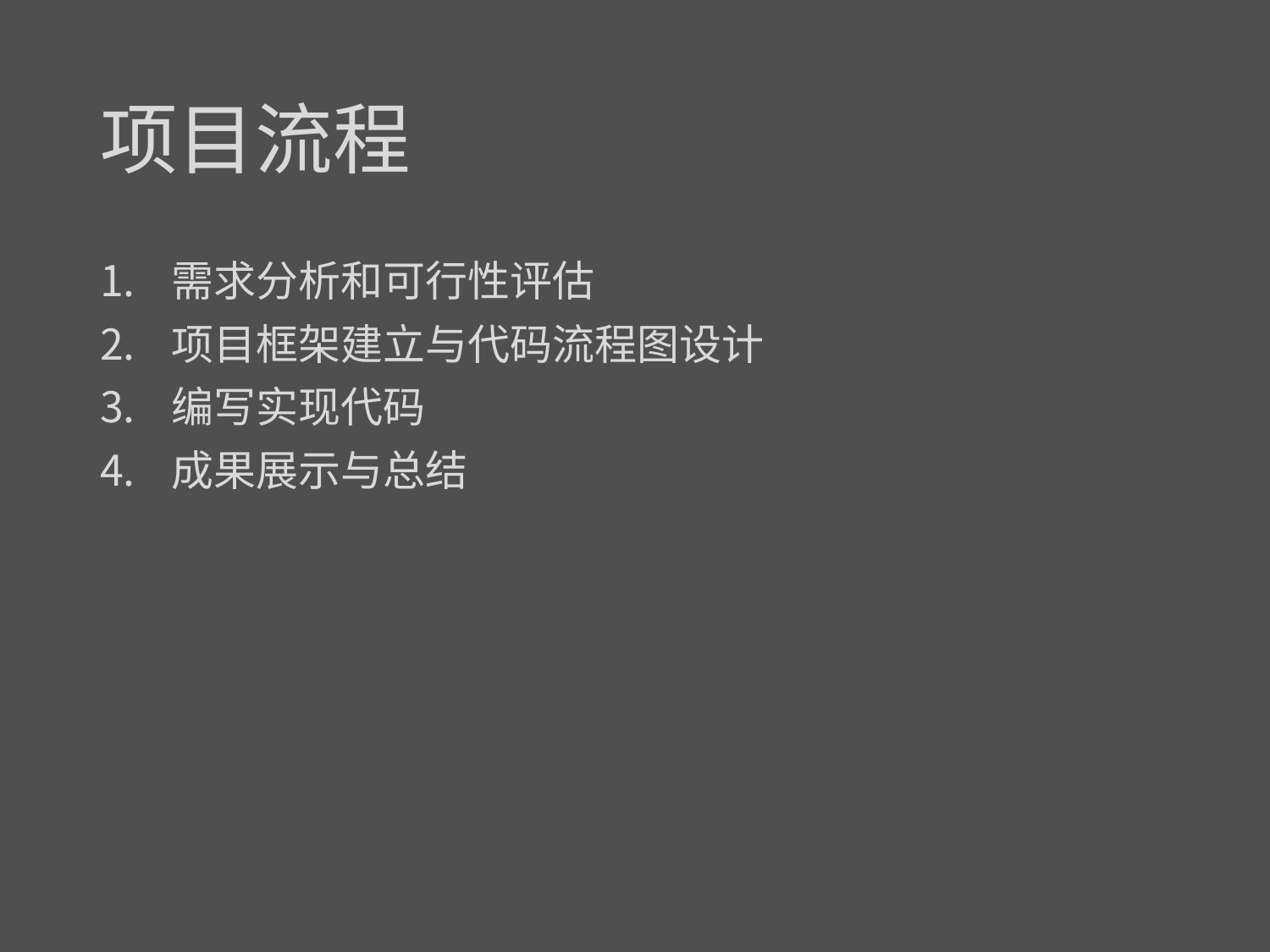

# 项目流程
需求分析和可行性评估
项目框架建立与代码流程图设计
编写实现代码
成果展示与总结